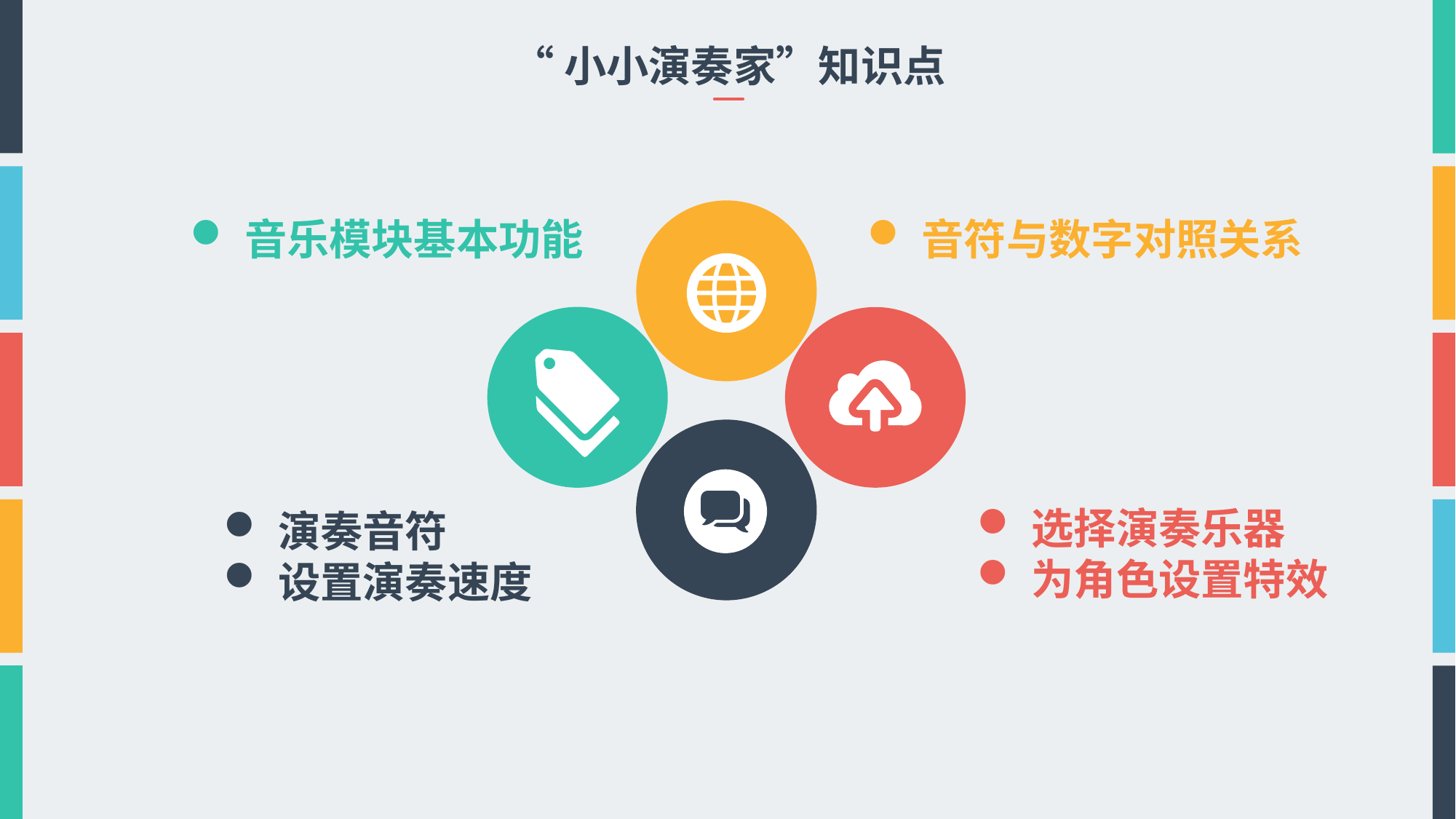

“小小演奏家”知识点

音乐模块基本功能
音符与数字对照关系

选择演奏乐器
为角色设置特效
演奏音符
设置演奏速度